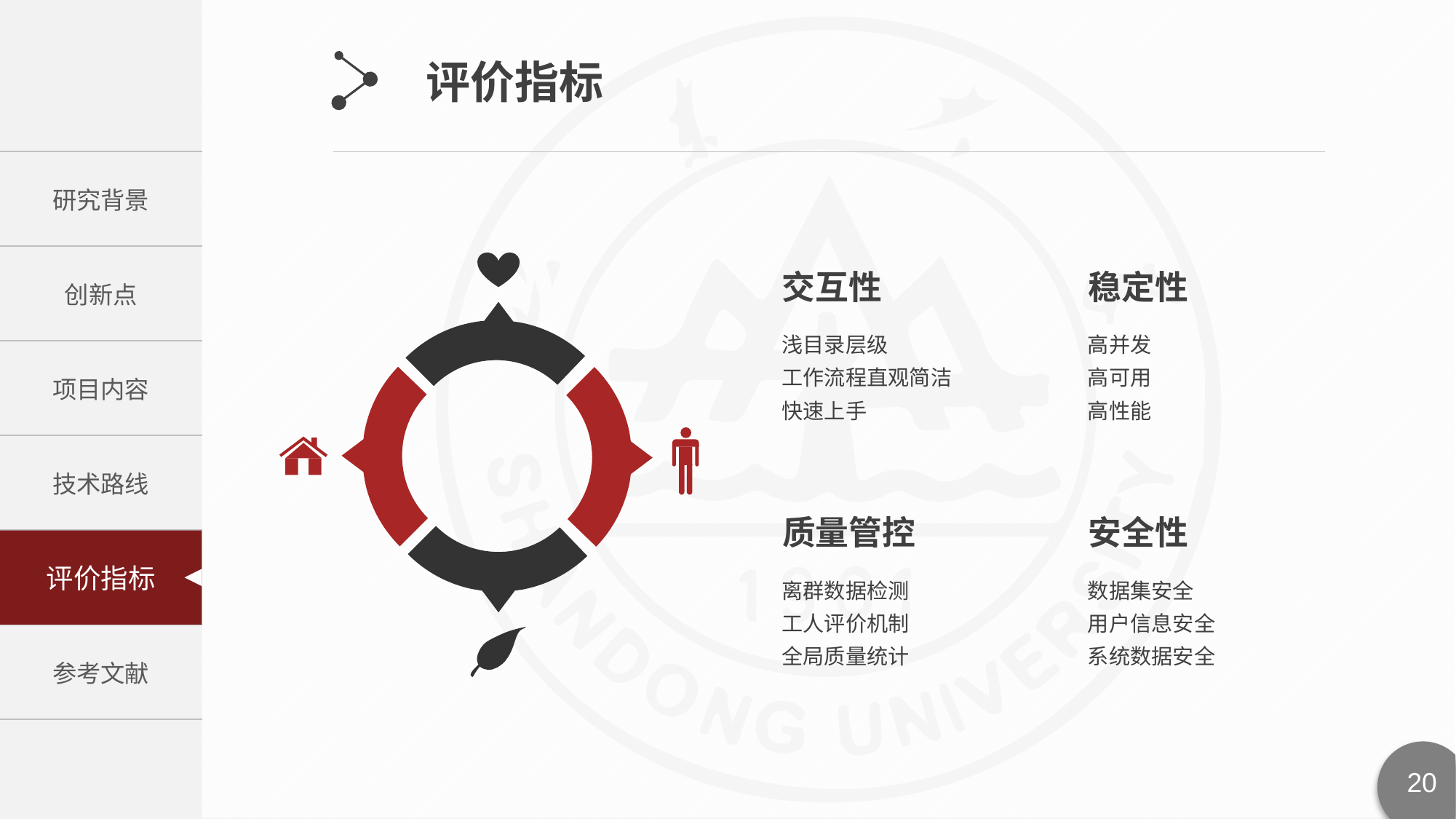

评价指标

交互性
稳定性

浅目录层级
工作流程直观简洁
快速上手
高并发
高可用
高性能

质量管控
安全性
离群数据检测
工人评价机制
全局质量统计
数据集安全
用户信息安全
系统数据安全